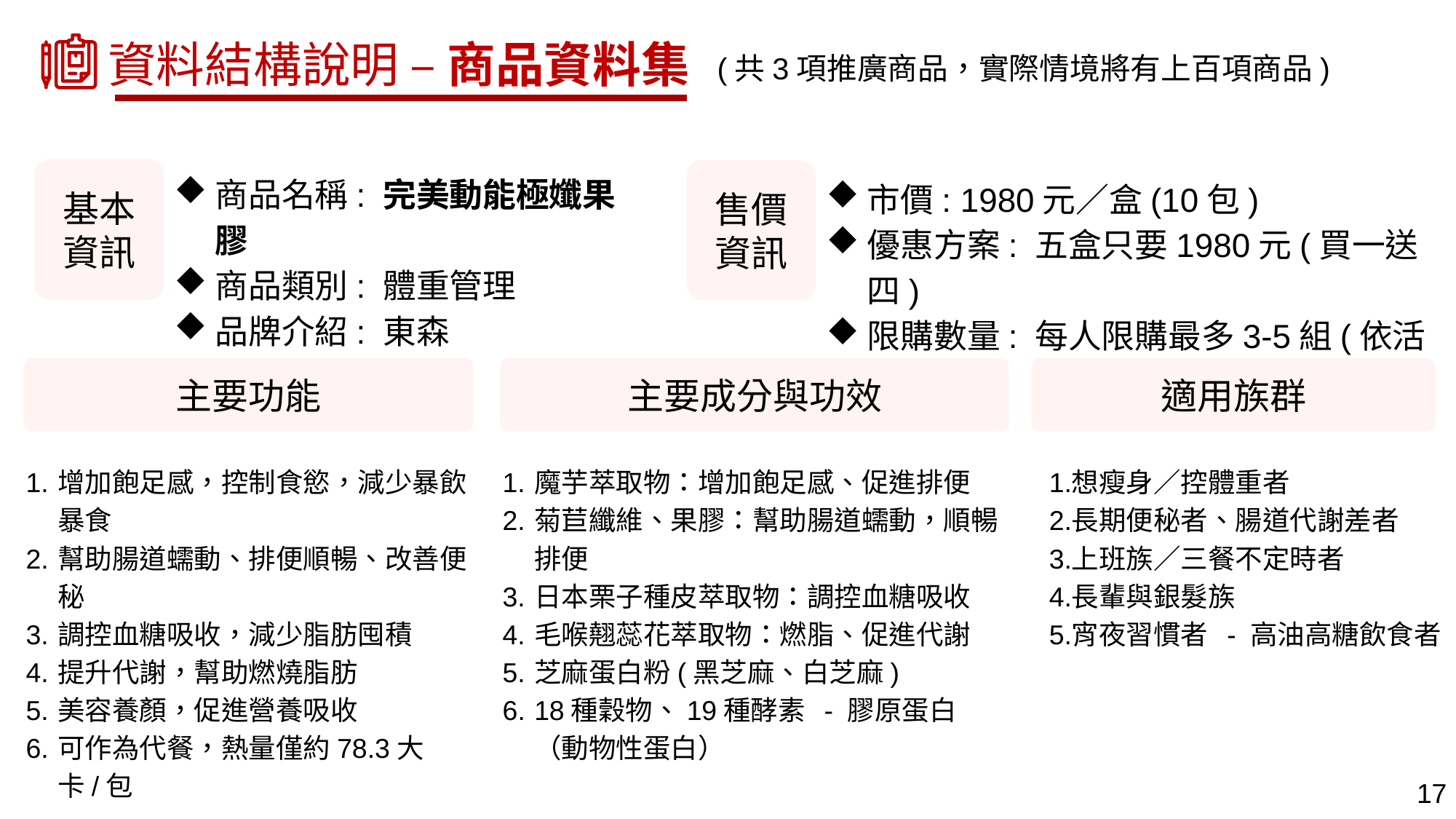

資料結構說明 – 商品資料集

(共3項推廣商品，實際情境將有上百項商品)

基本資訊

售價資訊
商品名稱: 完美動能極孅果膠
商品類別: 體重管理
品牌介紹: 東森
市價: 1980元／盒(10包)
優惠方案: 五盒只要1980元(買一送四)
限購數量: 每人限購最多3-5組(依活動)

主要功能

主要成分與功效

適用族群
增加飽足感，控制食慾，減少暴飲暴食
幫助腸道蠕動、排便順暢、改善便秘
調控血糖吸收，減少脂肪囤積
提升代謝，幫助燃燒脂肪
美容養顏，促進營養吸收
可作為代餐，熱量僅約78.3大卡/包
魔芋萃取物：增加飽足感、促進排便
菊苣纖維、果膠：幫助腸道蠕動，順暢排便
日本栗子種皮萃取物：調控血糖吸收
毛喉翹蕊花萃取物：燃脂、促進代謝
芝麻蛋白粉(黑芝麻、白芝麻)
18種穀物、19種酵素  - 膠原蛋白（動物性蛋白）
想瘦身／控體重者
長期便秘者、腸道代謝差者
上班族／三餐不定時者
長輩與銀髮族
宵夜習慣者  - 高油高糖飲食者
17